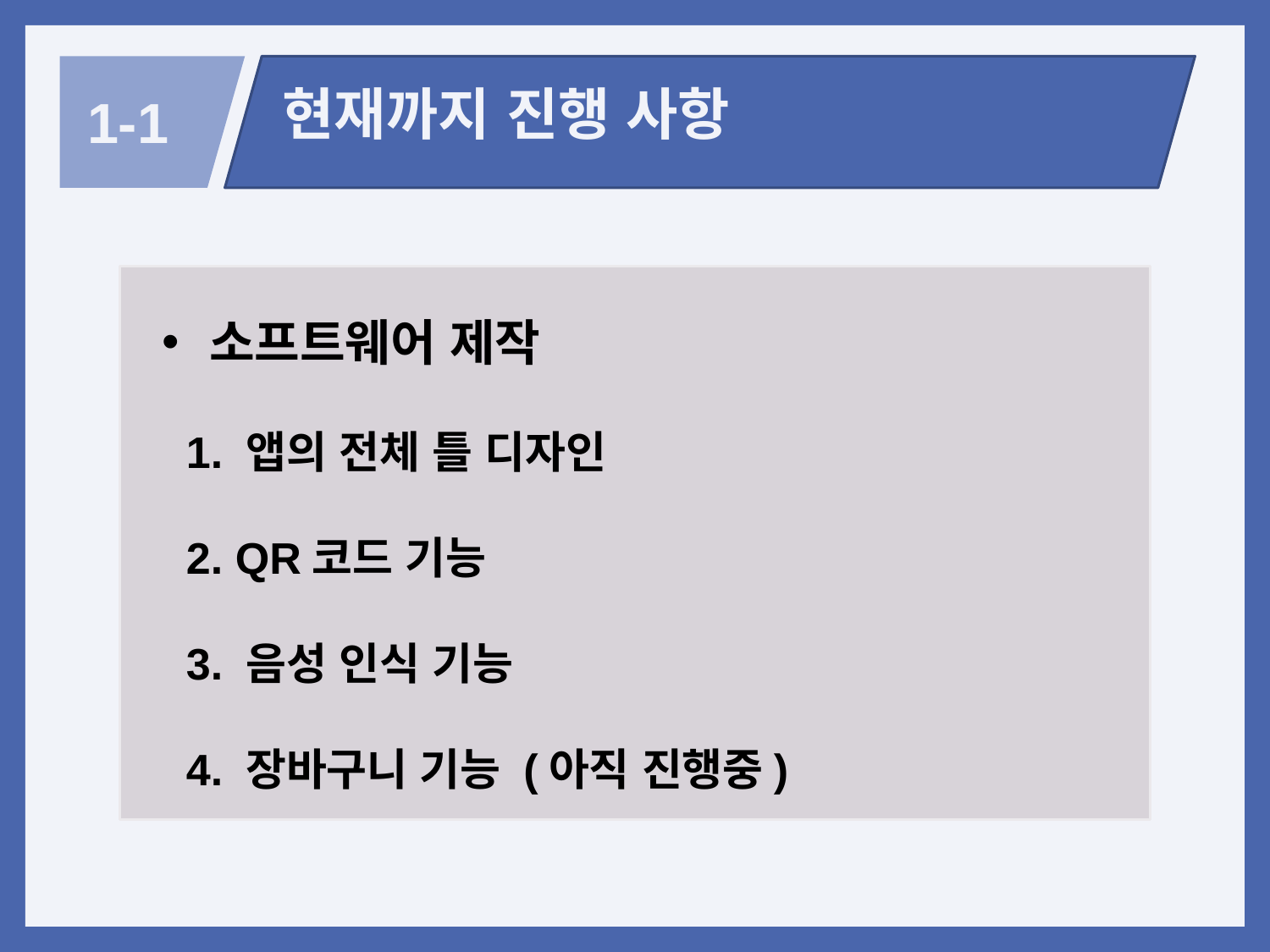

현재까지 진행 사항
1-1

소프트웨어 제작
  1. 앱의 전체 틀 디자인
  2. QR코드 기능
  3. 음성 인식 기능
  4. 장바구니 기능 (아직 진행중)